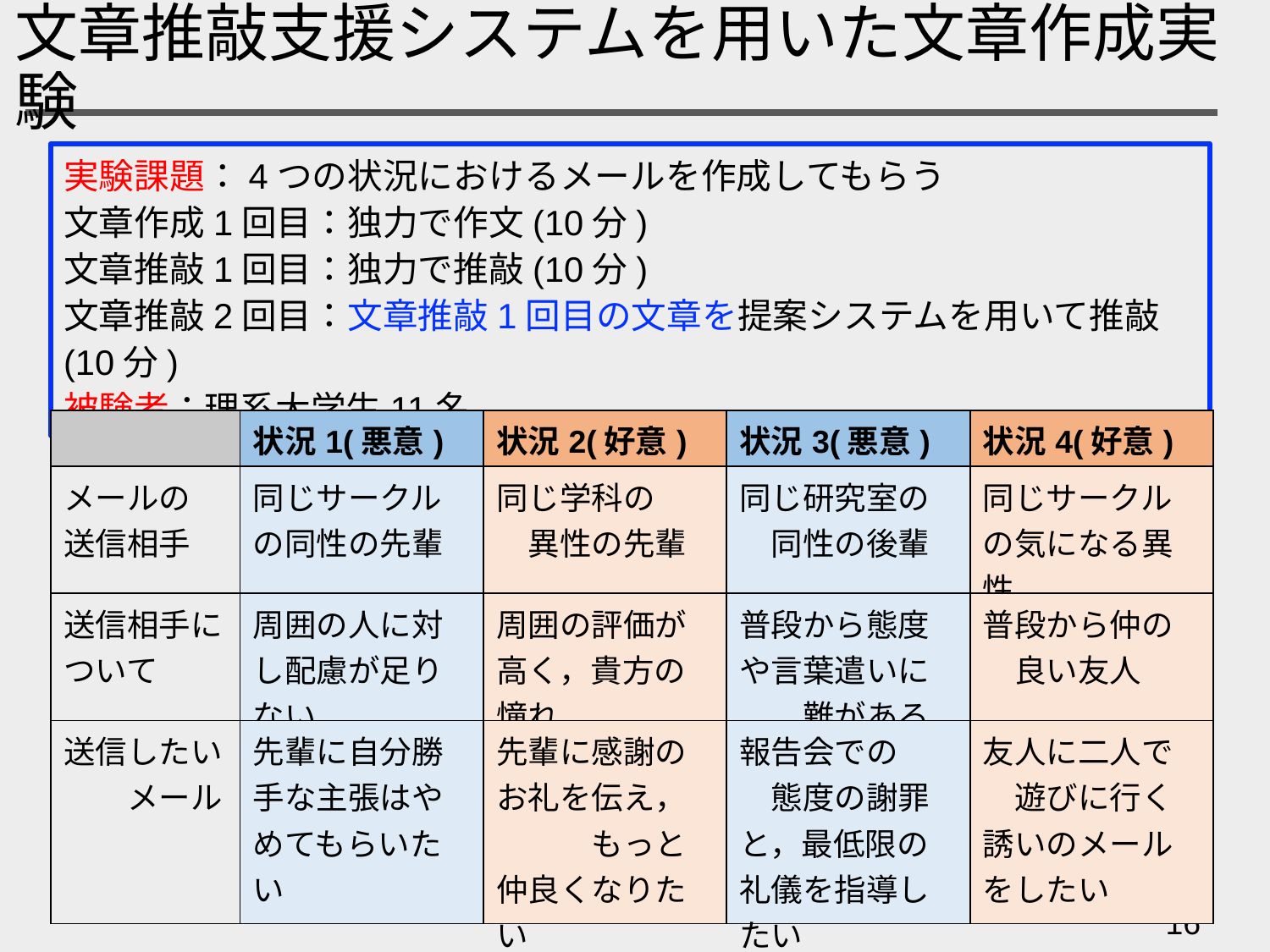

# 文章推敲支援システムを用いた文章作成実験
実験課題：4つの状況におけるメールを作成してもらう
文章作成1回目：独力で作文(10分)
文章推敲1回目：独力で推敲(10分)
文章推敲2回目：文章推敲1回目の文章を提案システムを用いて推敲(10分)
被験者：理系大学生11名
|  | 状況1(悪意) | 状況2(好意) | 状況3(悪意) | 状況4(好意) |
| --- | --- | --- | --- | --- |
| メールの 送信相手 | 同じサークルの同性の先輩 | 同じ学科の　　異性の先輩 | 同じ研究室の　同性の後輩 | 同じサークルの気になる異性 |
| 送信相手に ついて | 周囲の人に対し配慮が足りない | 周囲の評価が高く，貴方の憧れ | 普段から態度や言葉遣いに　　難がある | 普段から仲の　良い友人 |
| 送信したい　　メール | 先輩に自分勝手な主張はやめてもらいたい | 先輩に感謝のお礼を伝え，　　　もっと仲良くなりたい | 報告会での　　態度の謝罪と，最低限の礼儀を指導したい | 友人に二人で　遊びに行く誘いのメールをしたい |
16